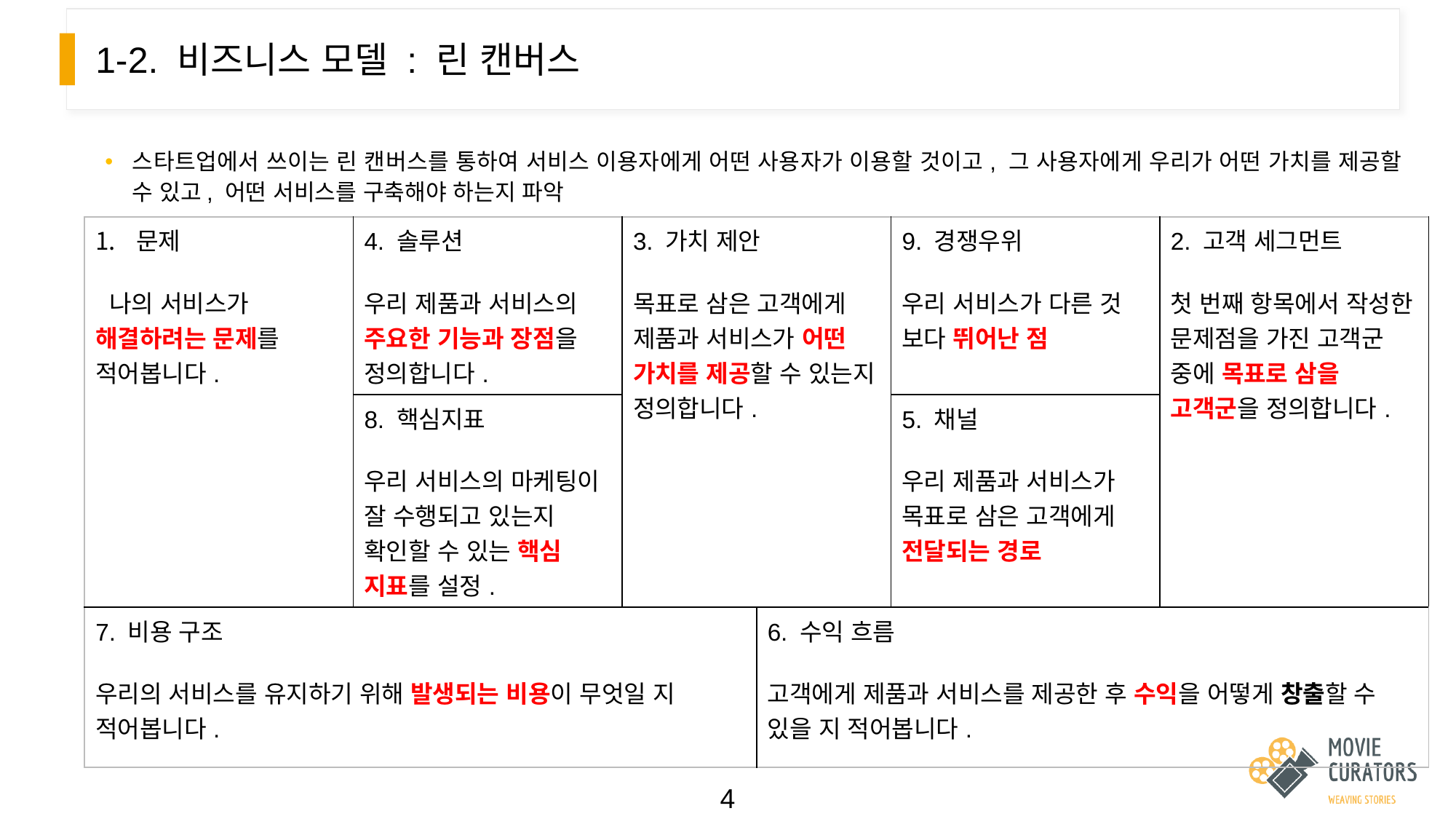

# 1-2. 비즈니스 모델 : 린 캔버스
스타트업에서 쓰이는 린 캔버스를 통하여 서비스 이용자에게 어떤 사용자가 이용할 것이고, 그 사용자에게 우리가 어떤 가치를 제공할 수 있고, 어떤 서비스를 구축해야 하는지 파악
| 문제  나의 서비스가 해결하려는 문제를 적어봅니다. | 4. 솔루션 우리 제품과 서비스의 주요한 기능과 장점을 정의합니다. | 3. 가치 제안 목표로 삼은 고객에게 제품과 서비스가 어떤 가치를 제공할 수 있는지 정의합니다. |  | 9. 경쟁우위 우리 서비스가 다른 것 보다 뛰어난 점 | 2. 고객 세그먼트 첫 번째 항목에서 작성한 문제점을 가진 고객군 중에 목표로 삼을 고객군을 정의합니다. |
| --- | --- | --- | --- | --- | --- |
|  | 8. 핵심지표 우리 서비스의 마케팅이 잘 수행되고 있는지 확인할 수 있는 핵심 지표를 설정. |  |  | 5. 채널 우리 제품과 서비스가 목표로 삼은 고객에게 전달되는 경로 |  |
| 7. 비용 구조 우리의 서비스를 유지하기 위해 발생되는 비용이 무엇일 지 적어봅니다. |  |  | 6. 수익 흐름 고객에게 제품과 서비스를 제공한 후 수익을 어떻게 창출할 수 있을 지 적어봅니다. |  |  |
4